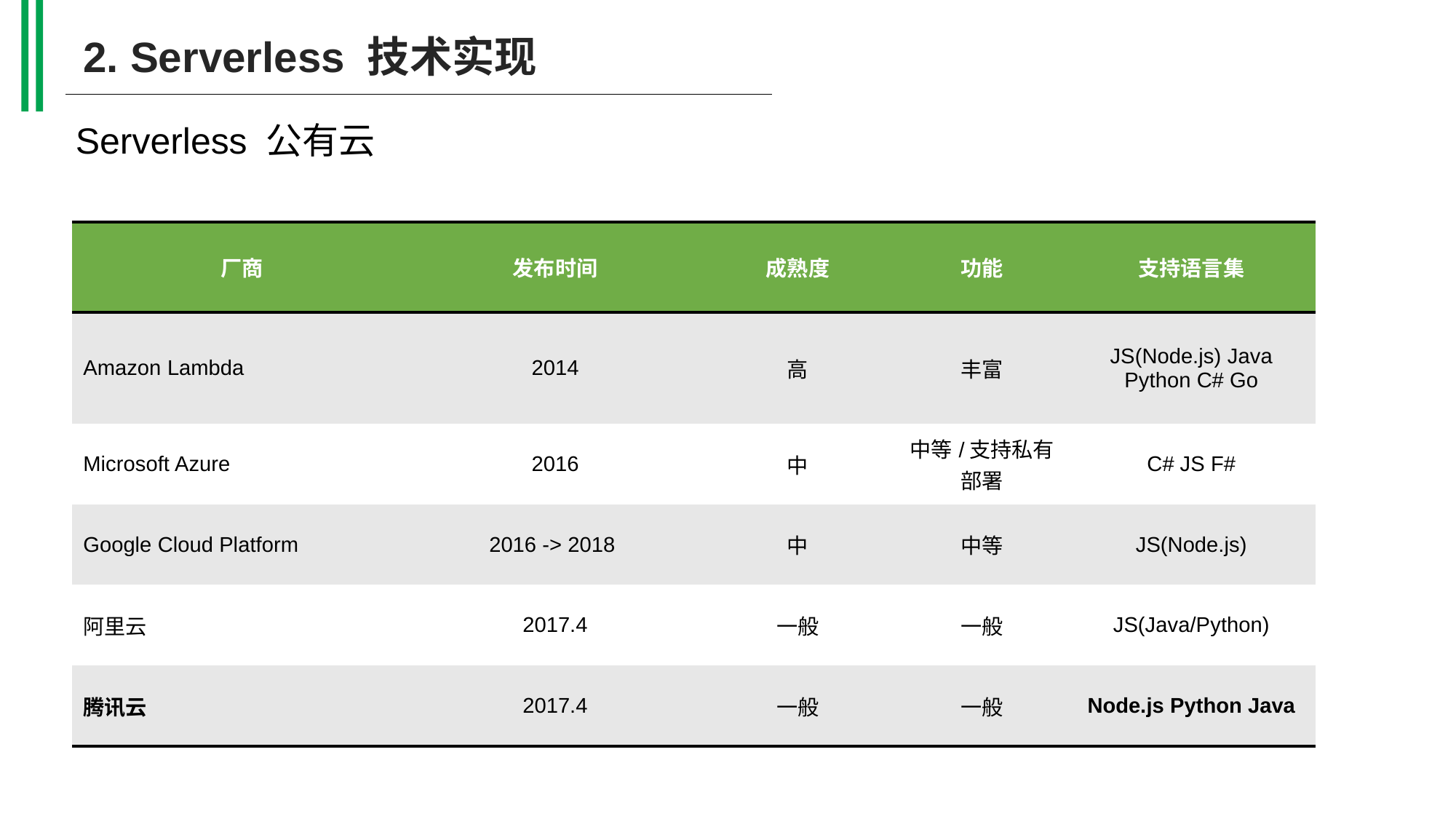

2. Serverless 技术实现
Serverless 公有云
| 厂商 | 发布时间 | 成熟度 | 功能 | 支持语言集 |
| --- | --- | --- | --- | --- |
| Amazon Lambda | 2014 | 高 | 丰富 | JS(Node.js) Java Python C# Go |
| Microsoft Azure | 2016 | 中 | 中等/支持私有部署 | C# JS F# |
| Google Cloud Platform | 2016 -> 2018 | 中 | 中等 | JS(Node.js) |
| 阿里云 | 2017.4 | 一般 | 一般 | JS(Java/Python) |
| 腾讯云 | 2017.4 | 一般 | 一般 | Node.js Python Java |